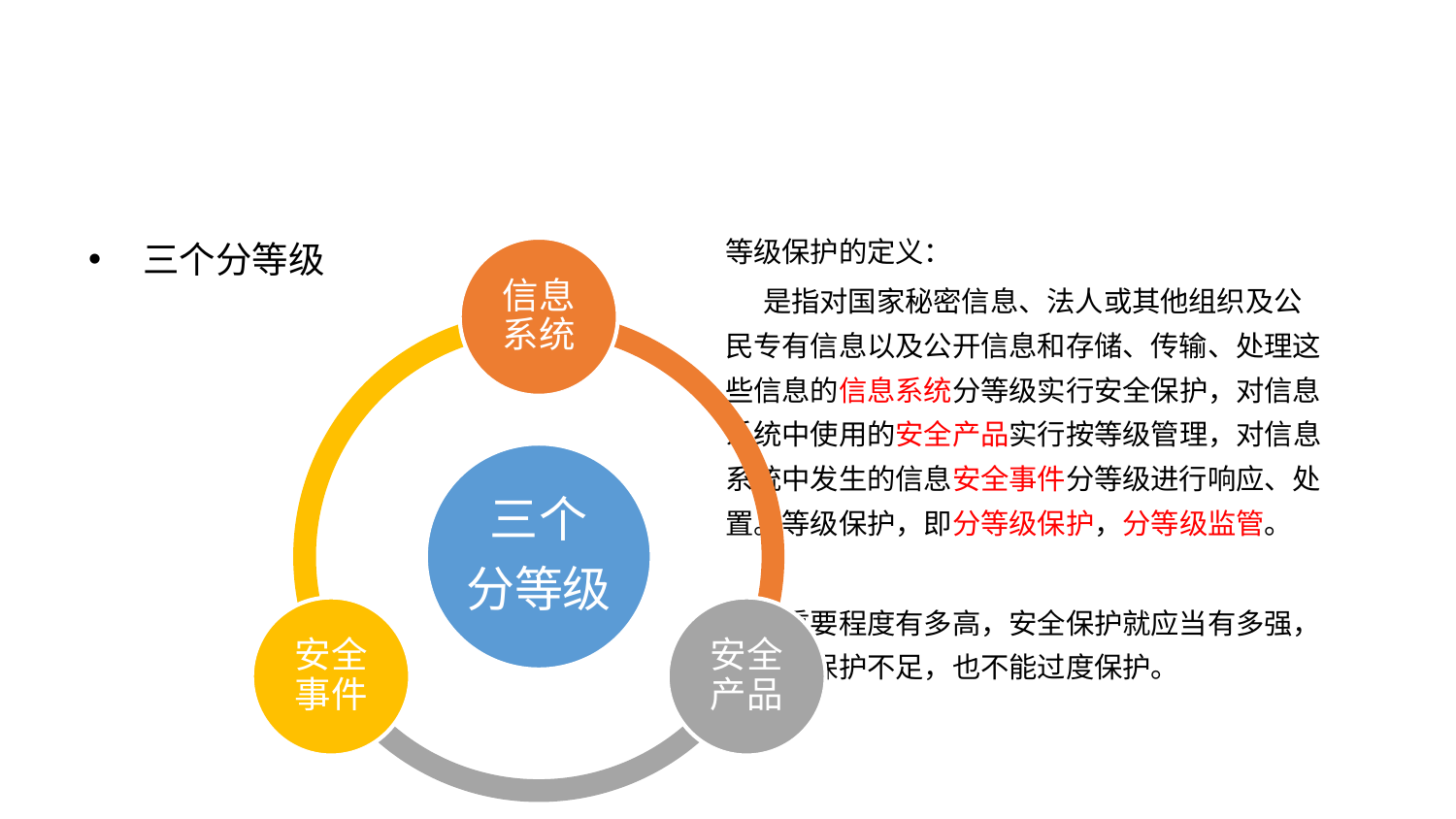

三个分等级
等级保护的定义：
     是指对国家秘密信息、法人或其他组织及公民专有信息以及公开信息和存储、传输、处理这些信息的信息系统分等级实行安全保护，对信息系统中使用的安全产品实行按等级管理，对信息系统中发生的信息安全事件分等级进行响应、处置。等级保护，即分等级保护，分等级监管。

系统重要程度有多高，安全保护就应当有多强，既不能保护不足，也不能过度保护。
三个
分等级
信息系统
安全产品
安全事件